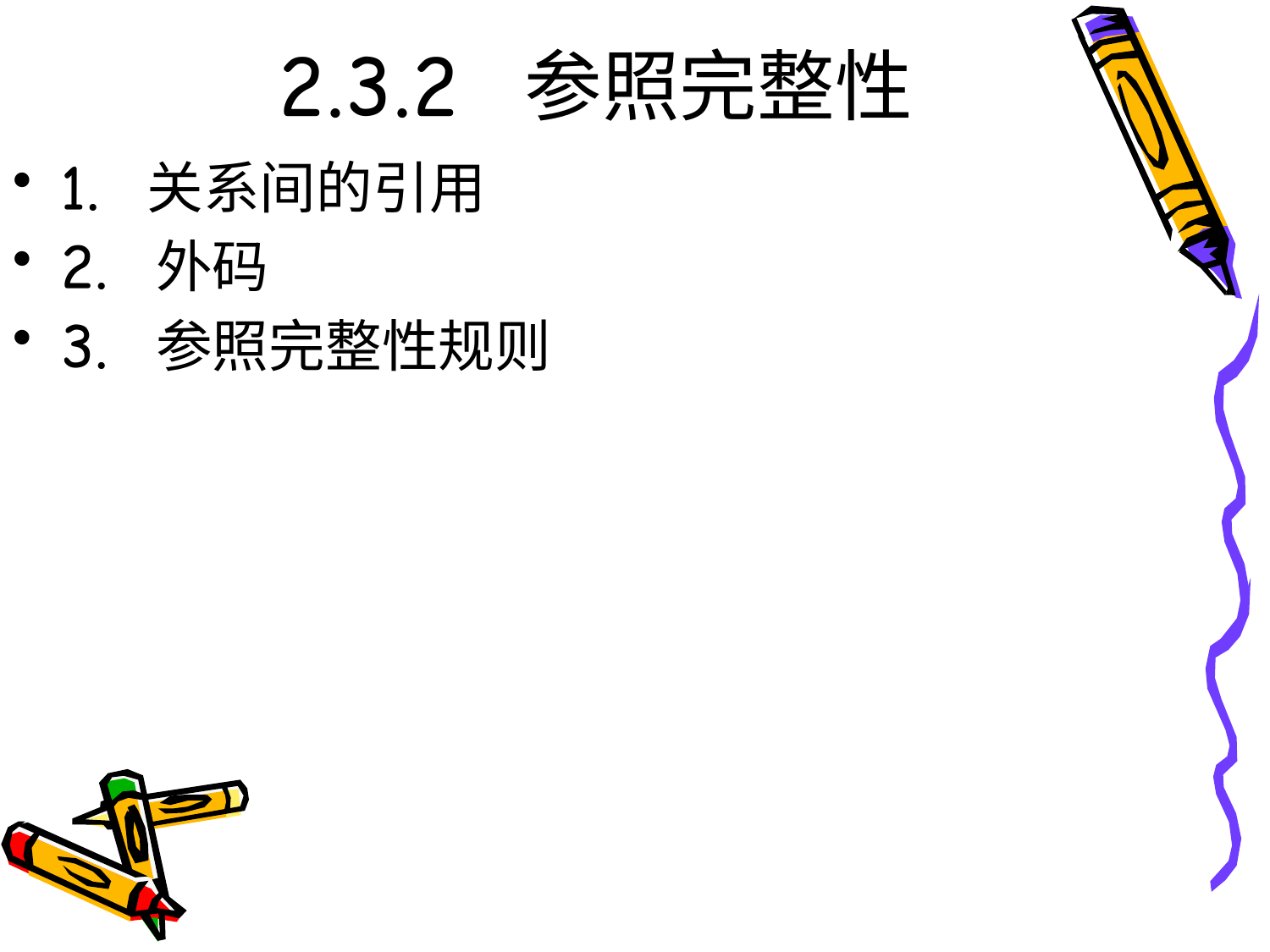

# 2.3.2  参照完整性
1.  关系间的引用
2.  外码
3.  参照完整性规则